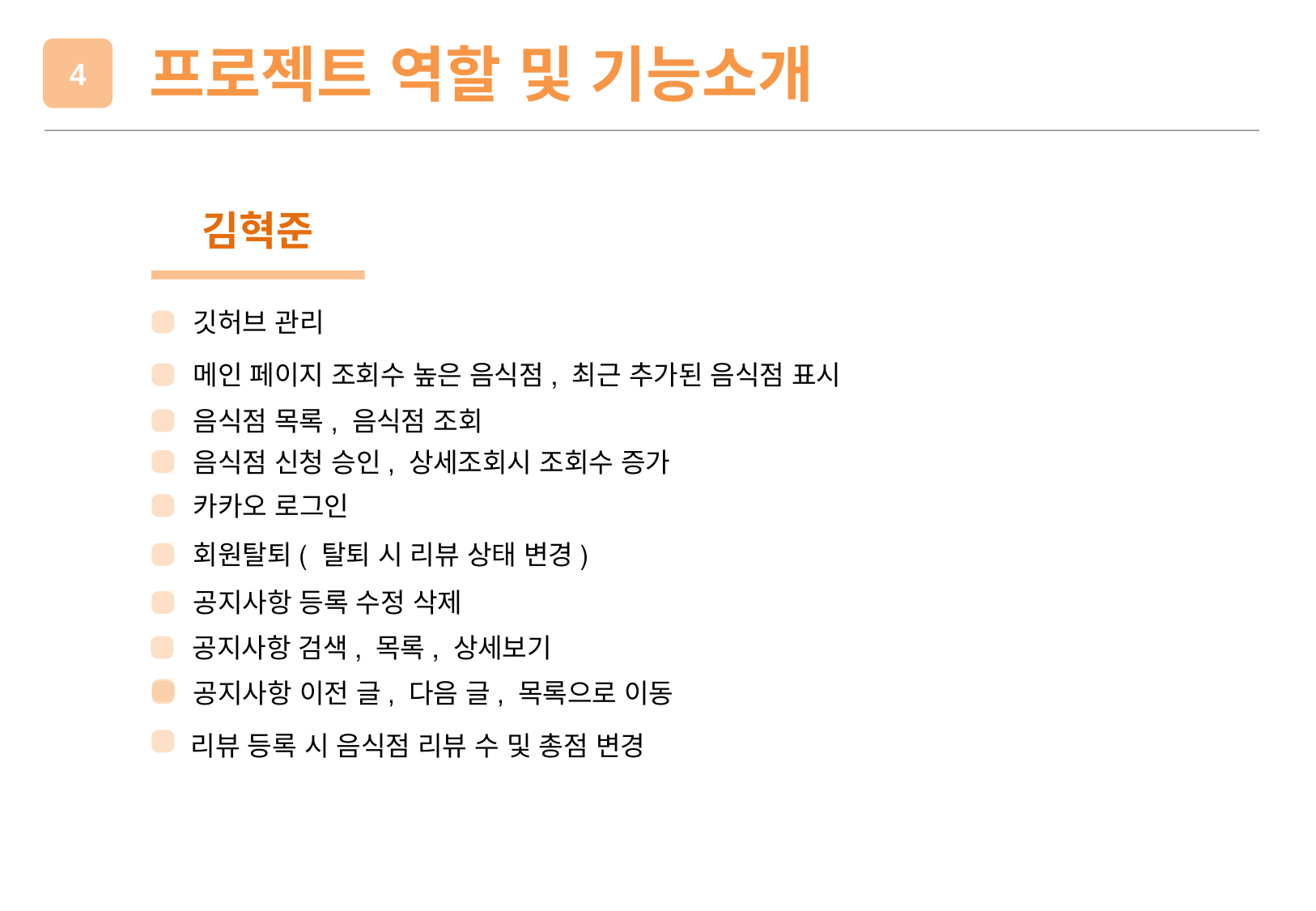

프로젝트 역할 및 기능소개
4
김혁준

깃허브 관리

메인 페이지 조회수 높은 음식점, 최근 추가된 음식점 표시

음식점 목록, 음식점 조회

음식점 신청 승인, 상세조회시 조회수 증가

카카오 로그인

회원탈퇴( 탈퇴 시 리뷰 상태 변경)

공지사항 등록 수정 삭제

공지사항 검색, 목록, 상세보기

공지사항 이전 글, 다음 글, 목록으로 이동

리뷰 등록 시 음식점 리뷰 수 및 총점 변경